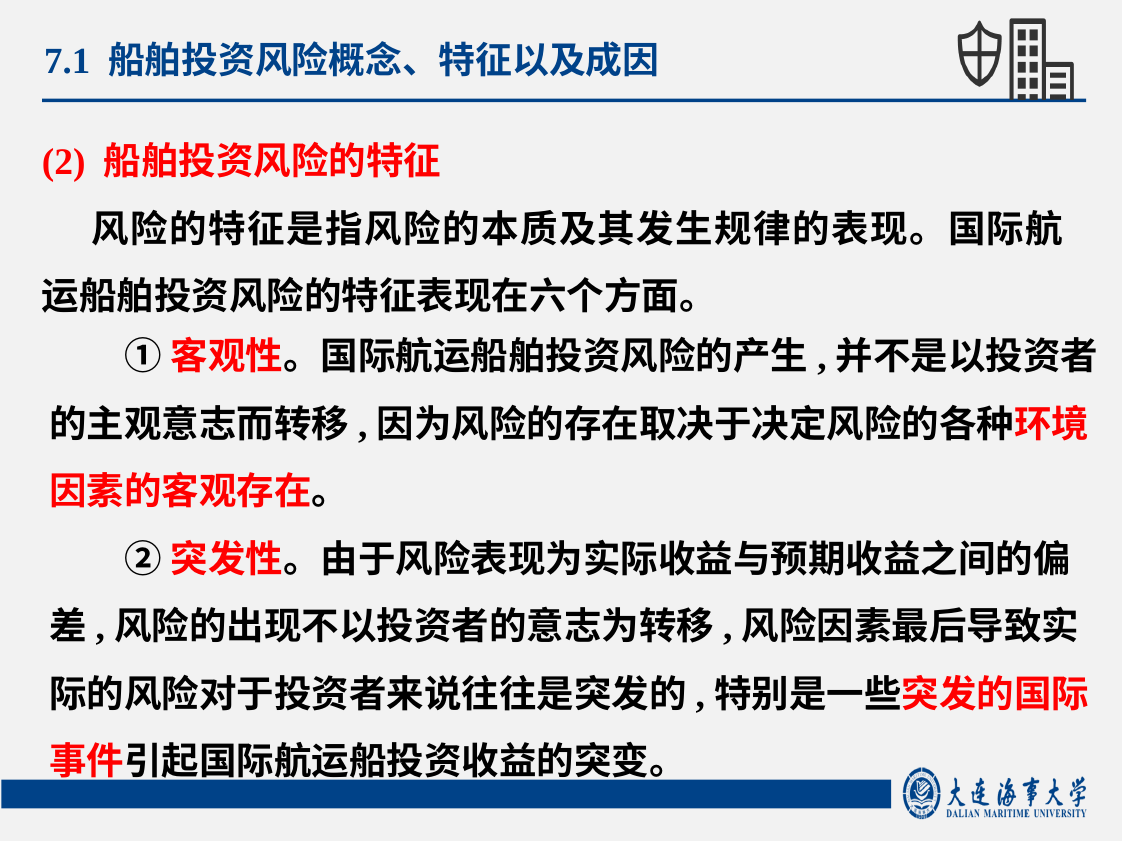

7.1 船舶投资风险概念、特征以及成因
(2) 船舶投资风险的特征
风险的特征是指风险的本质及其发生规律的表现。国际航运船舶投资风险的特征表现在六个方面。
①客观性。国际航运船舶投资风险的产生,并不是以投资者的主观意志而转移,因为风险的存在取决于决定风险的各种环境因素的客观存在。
②突发性。由于风险表现为实际收益与预期收益之间的偏差,风险的出现不以投资者的意志为转移,风险因素最后导致实际的风险对于投资者来说往往是突发的,特别是一些突发的国际事件引起国际航运船投资收益的突变。